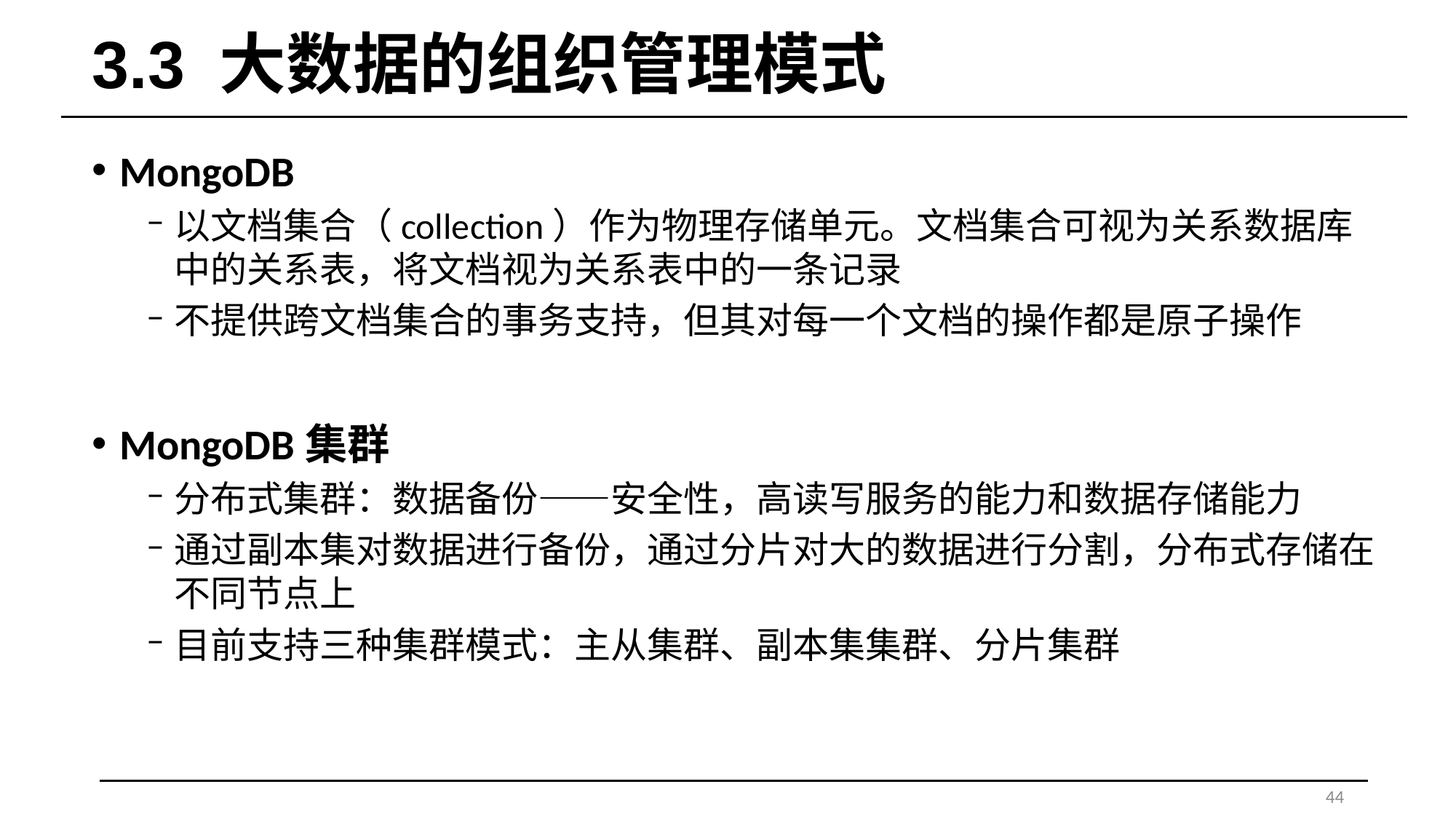

# 3.3 大数据的组织管理模式
MongoDB
以文档集合（collection）作为物理存储单元。文档集合可视为关系数据库中的关系表，将文档视为关系表中的一条记录
不提供跨文档集合的事务支持，但其对每一个文档的操作都是原子操作

MongoDB集群
分布式集群：数据备份——安全性，高读写服务的能力和数据存储能力
通过副本集对数据进行备份，通过分片对大的数据进行分割，分布式存储在不同节点上
目前支持三种集群模式：主从集群、副本集集群、分片集群

44